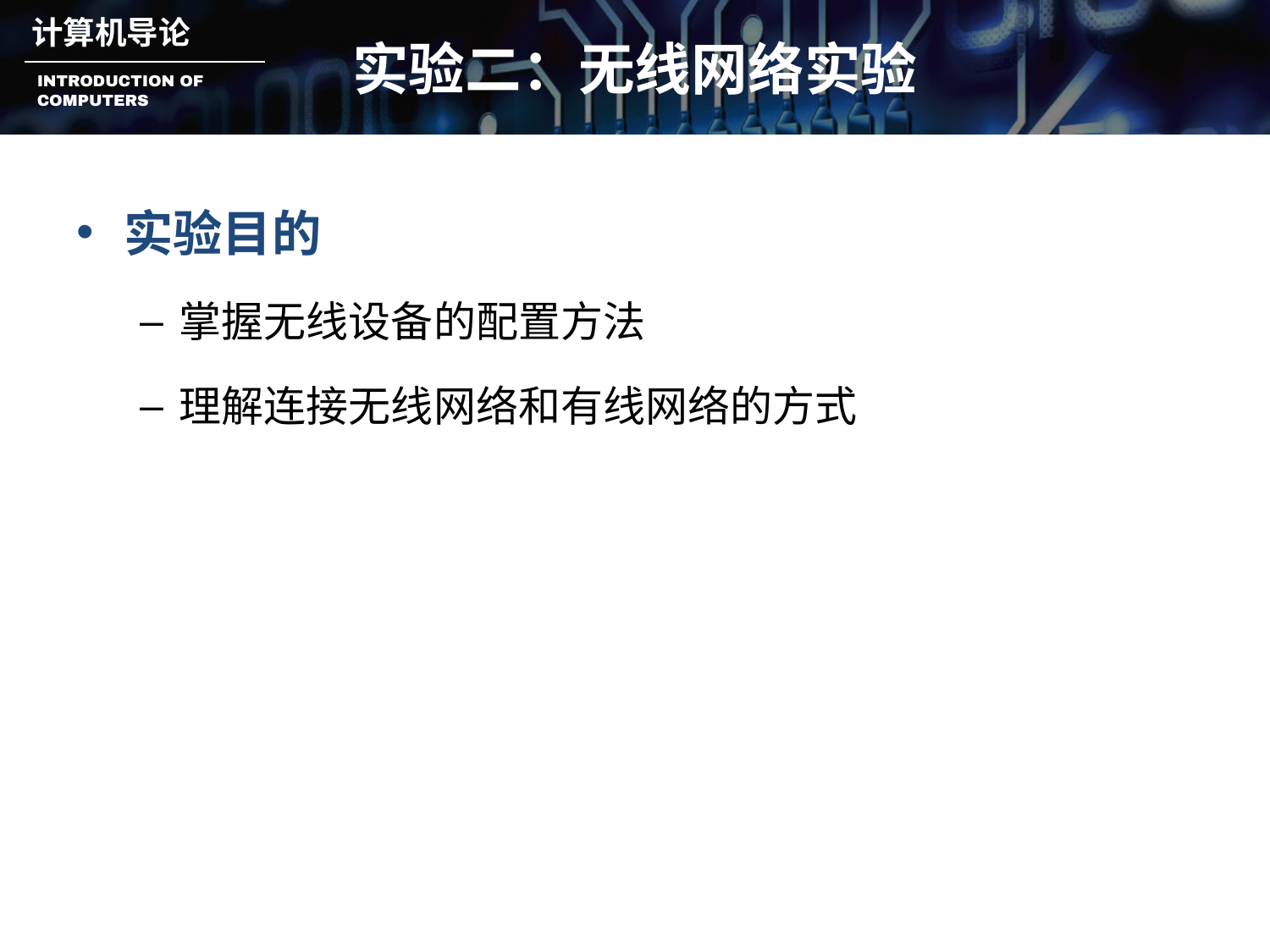

# 实验二：无线网络实验
实验目的
掌握无线设备的配置方法
理解连接无线网络和有线网络的方式